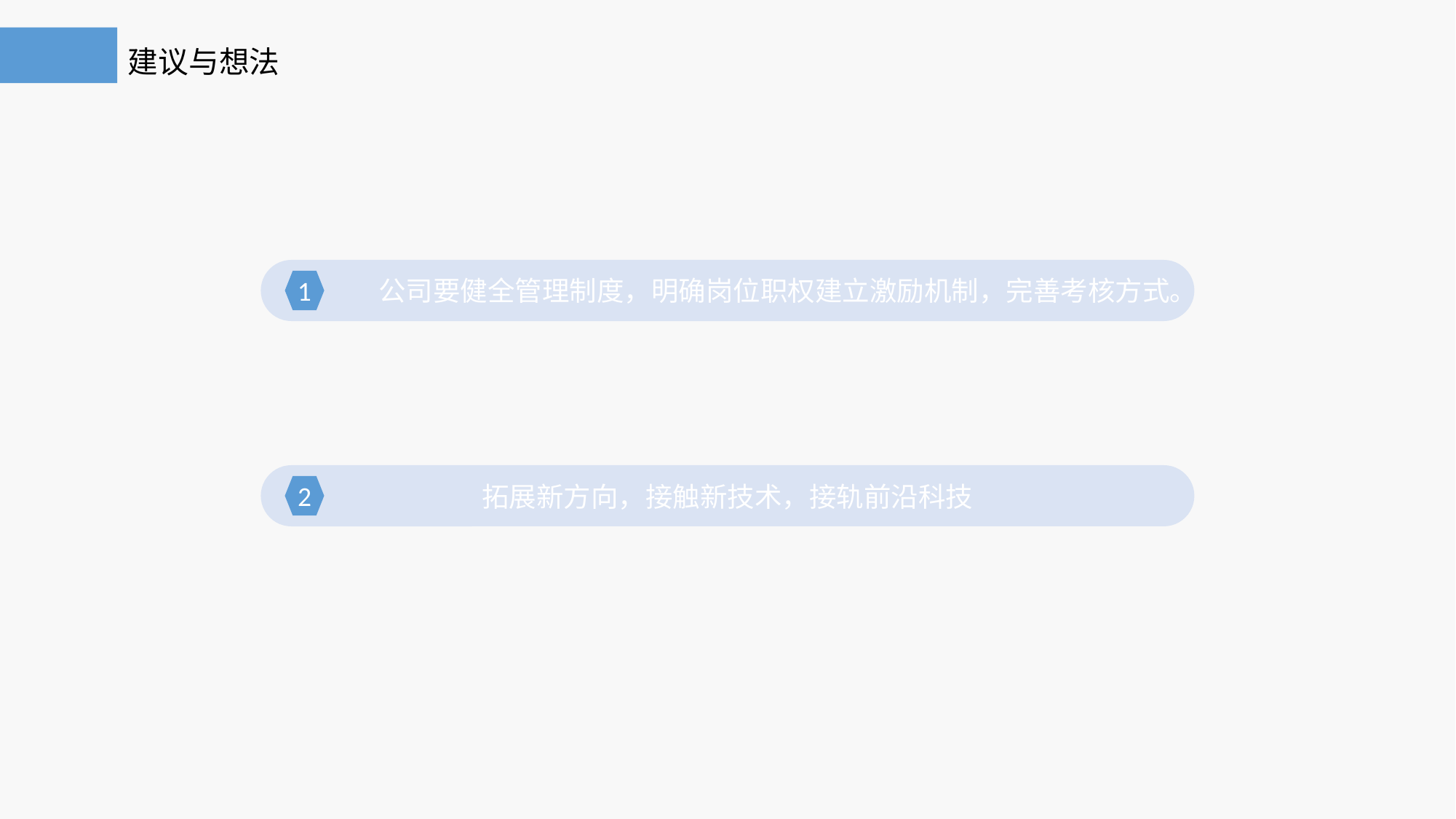

建议与想法
              公司要健全管理制度，明确岗位职权建立激励机制，完善考核方式。
1

拓展新方向，接触新技术，接轨前沿科技
2